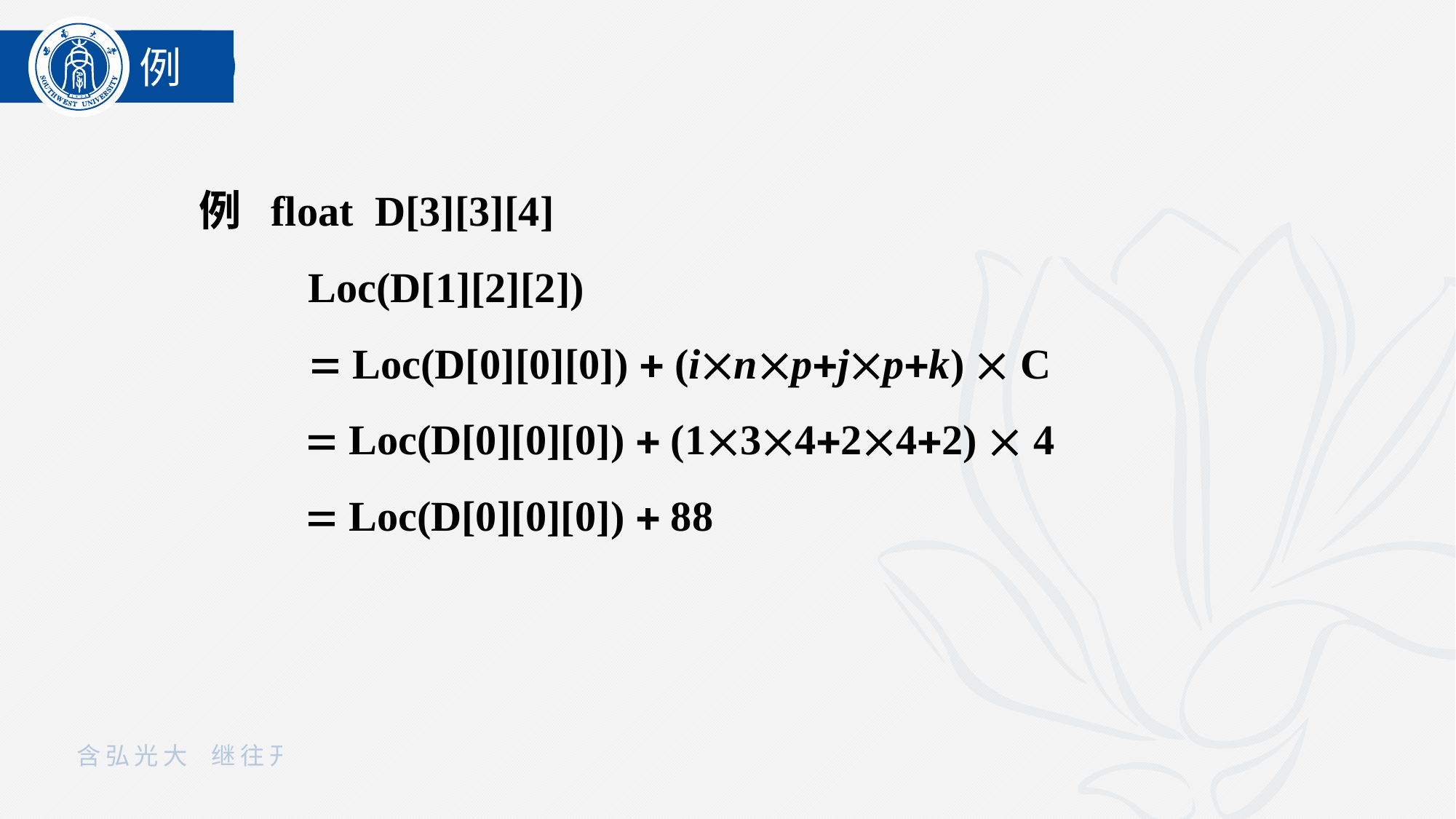

例
例  float  D[3][3][4]
	Loc(D[1][2][2])
	= Loc(D[0][0][0]) + (i×n×p+j×p+k) × C
          = Loc(D[0][0][0]) + (1×3×4+2×4+2) × 4
          = Loc(D[0][0][0]) + 88